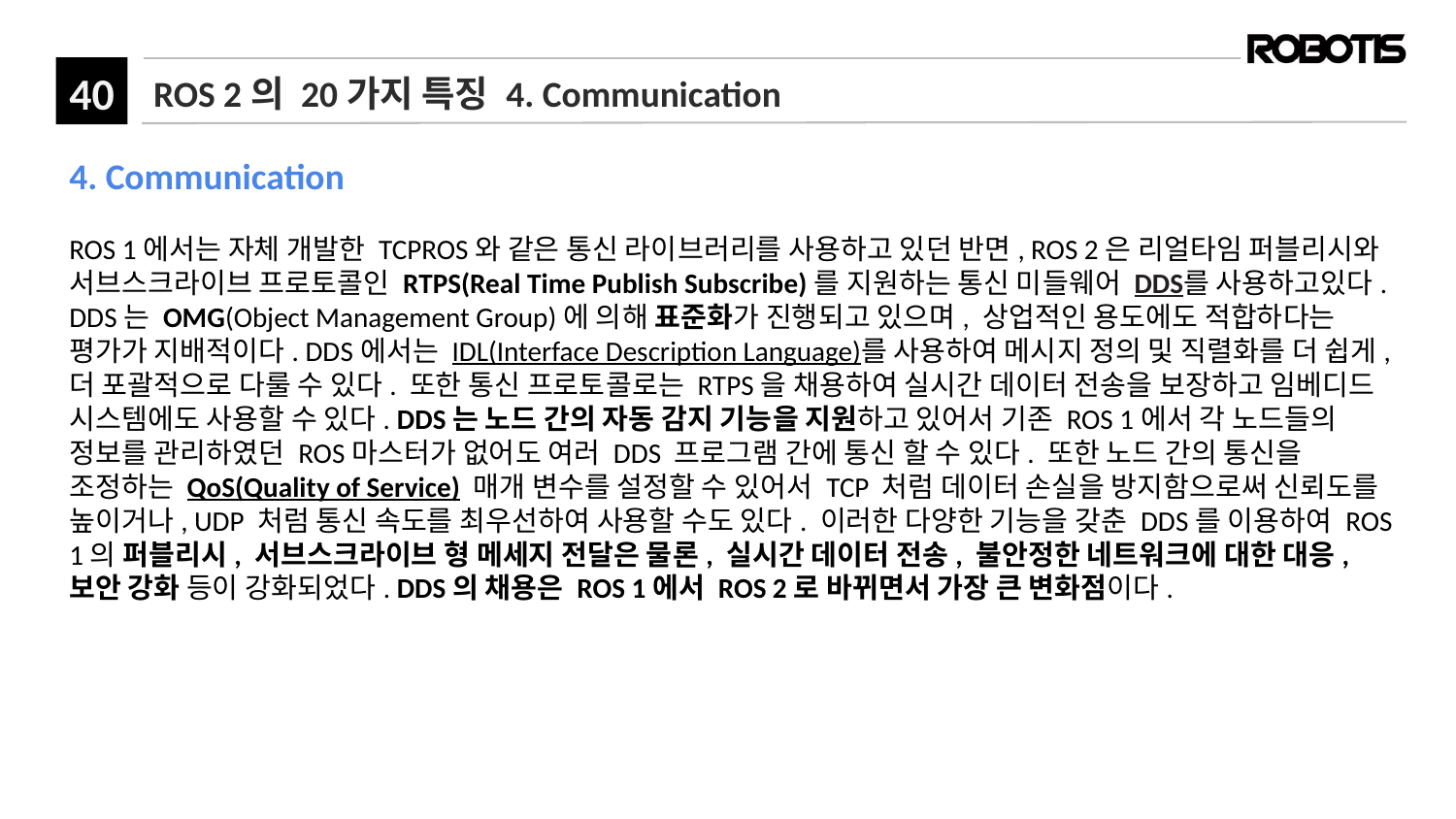

# ROS 2의 20가지 특징 4. Communication
4. Communication

ROS 1에서는 자체 개발한 TCPROS와 같은 통신 라이브러리를 사용하고 있던 반면, ROS 2은 리얼타임 퍼블리시와 서브스크라이브 프로토콜인 RTPS(Real Time Publish Subscribe)를 지원하는 통신 미들웨어 DDS를 사용하고있다. DDS는 OMG(Object Management Group)에 의해 표준화가 진행되고 있으며, 상업적인 용도에도 적합하다는 평가가 지배적이다. DDS에서는 IDL(Interface Description Language)를 사용하여 메시지 정의 및 직렬화를 더 쉽게, 더 포괄적으로 다룰 수 있다. 또한 통신 프로토콜로는 RTPS을 채용하여 실시간 데이터 전송을 보장하고 임베디드 시스템에도 사용할 수 있다. DDS는 노드 간의 자동 감지 기능을 지원하고 있어서 기존 ROS 1에서 각 노드들의 정보를 관리하였던 ROS마스터가 없어도 여러 DDS 프로그램 간에 통신 할 수 있다. 또한 노드 간의 통신을 조정하는 QoS(Quality of Service) 매개 변수를 설정할 수 있어서 TCP 처럼 데이터 손실을 방지함으로써 신뢰도를 높이거나, UDP 처럼 통신 속도를 최우선하여 사용할 수도 있다. 이러한 다양한 기능을 갖춘 DDS를 이용하여 ROS 1의 퍼블리시, 서브스크라이브 형 메세지 전달은 물론, 실시간 데이터 전송, 불안정한 네트워크에 대한 대응, 보안 강화 등이 강화되었다. DDS의 채용은 ROS 1에서 ROS 2로 바뀌면서 가장 큰 변화점이다.